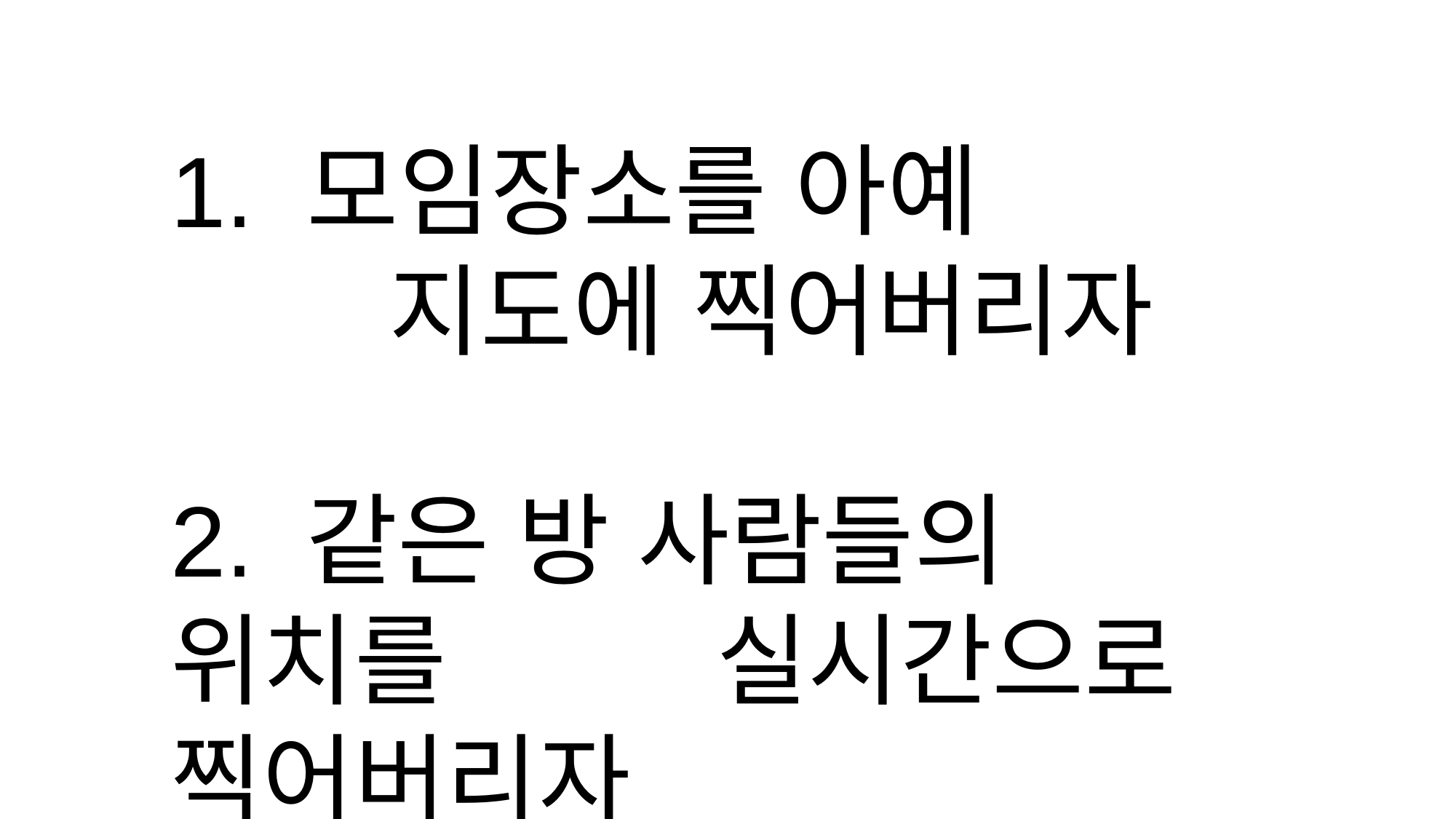

모임장소를 아예
		지도에 찍어버리자

2. 같은 방 사람들의 위치를 			실시간으로 찍어버리자